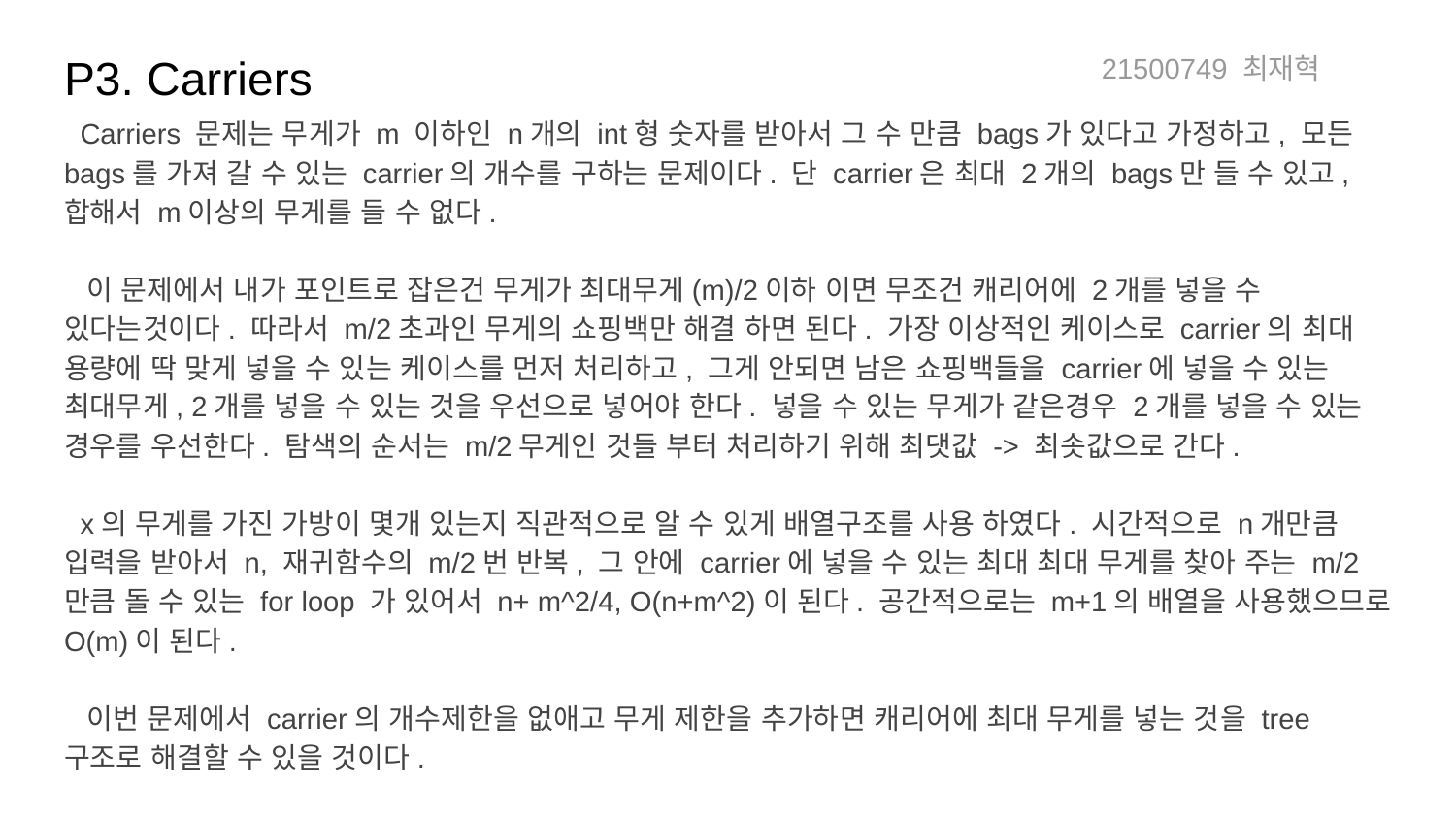

P3. Carriers

21500749 최재혁

  Carriers 문제는 무게가 m 이하인 n개의 int형 숫자를 받아서 그 수 만큼 bags가 있다고 가정하고, 모든 bags를 가져 갈 수 있는 carrier의 개수를 구하는 문제이다. 단 carrier은 최대 2개의 bags만 들 수 있고, 합해서 m이상의 무게를 들 수 없다.

  이 문제에서 내가 포인트로 잡은건 무게가 최대무게(m)/2이하 이면 무조건 캐리어에 2개를 넣을 수 있다는것이다. 따라서 m/2초과인 무게의 쇼핑백만 해결 하면 된다. 가장 이상적인 케이스로 carrier의 최대 용량에 딱 맞게 넣을 수 있는 케이스를 먼저 처리하고, 그게 안되면 남은 쇼핑백들을 carrier에 넣을 수 있는 최대무게, 2개를 넣을 수 있는 것을 우선으로 넣어야 한다. 넣을 수 있는 무게가 같은경우 2개를 넣을 수 있는 경우를 우선한다. 탐색의 순서는 m/2무게인 것들 부터 처리하기 위해 최댓값 -> 최솟값으로 간다.

  x의 무게를 가진 가방이 몇개 있는지 직관적으로 알 수 있게 배열구조를 사용 하였다. 시간적으로 n개만큼 입력을 받아서 n, 재귀함수의 m/2번 반복, 그 안에 carrier에 넣을 수 있는 최대 최대 무게를 찾아 주는 m/2만큼 돌 수 있는 for loop 가 있어서 n+ m^2/4, O(n+m^2)이 된다. 공간적으로는 m+1의 배열을 사용했으므로 O(m)이 된다.

  이번 문제에서 carrier의 개수제한을 없애고 무게 제한을 추가하면 캐리어에 최대 무게를 넣는 것을 tree구조로 해결할 수 있을 것이다.